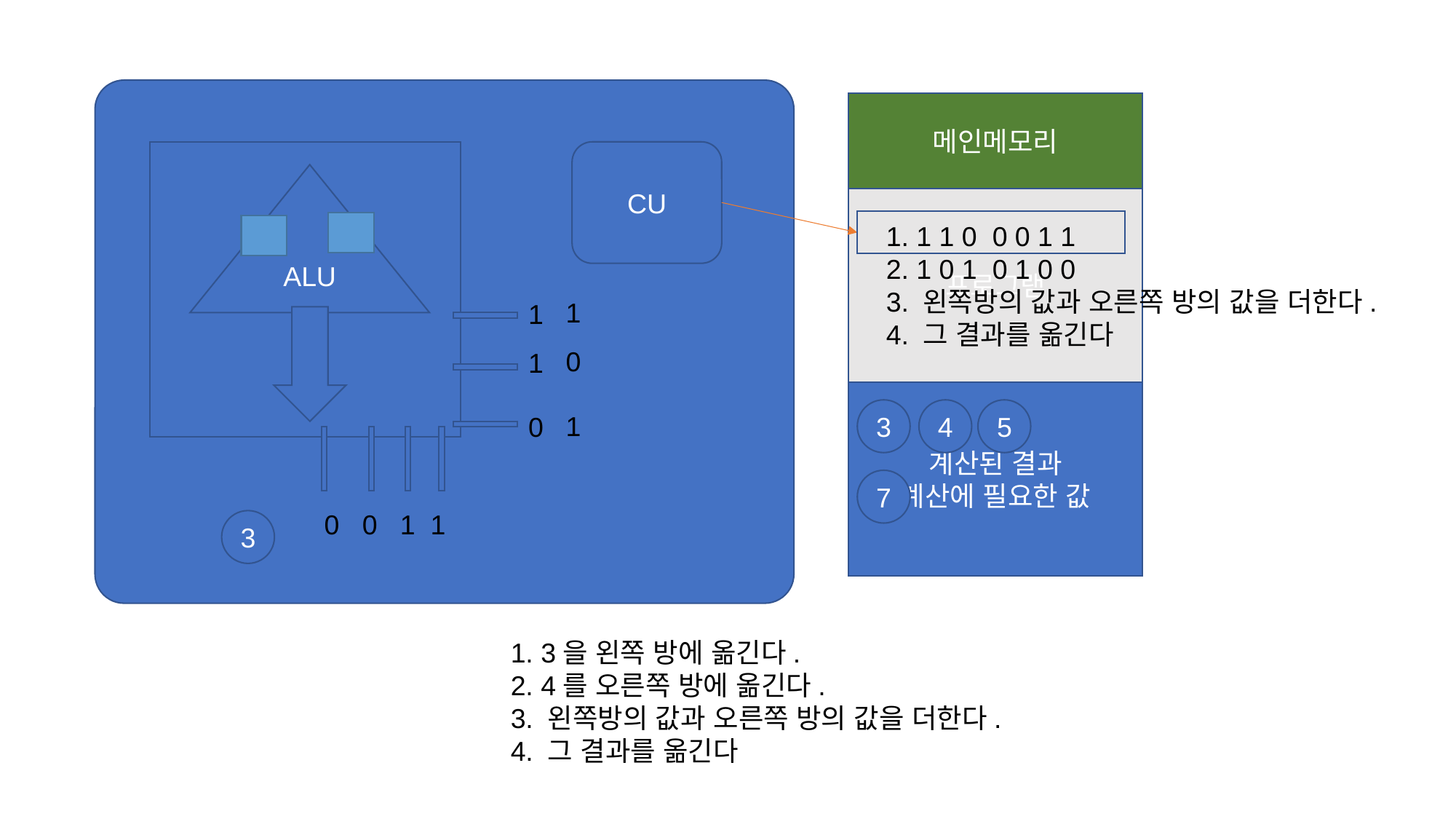

메인메모리

CU
ALU
프로그램

1. 1 1 0  0 0 1 1
2. 1 0 1  0 1 0 0
3. 왼쪽방의 값과 오른쪽 방의 값을 더한다.
4. 그 결과를 옮긴다

1
1

0
1

계산된 결과
계산에 필요한 값
3
4
5
1
0

7
0   0   1  1
3
1. 3을 왼쪽 방에 옮긴다.
2. 4를 오른쪽 방에 옮긴다.
3. 왼쪽방의 값과 오른쪽 방의 값을 더한다.
4. 그 결과를 옮긴다